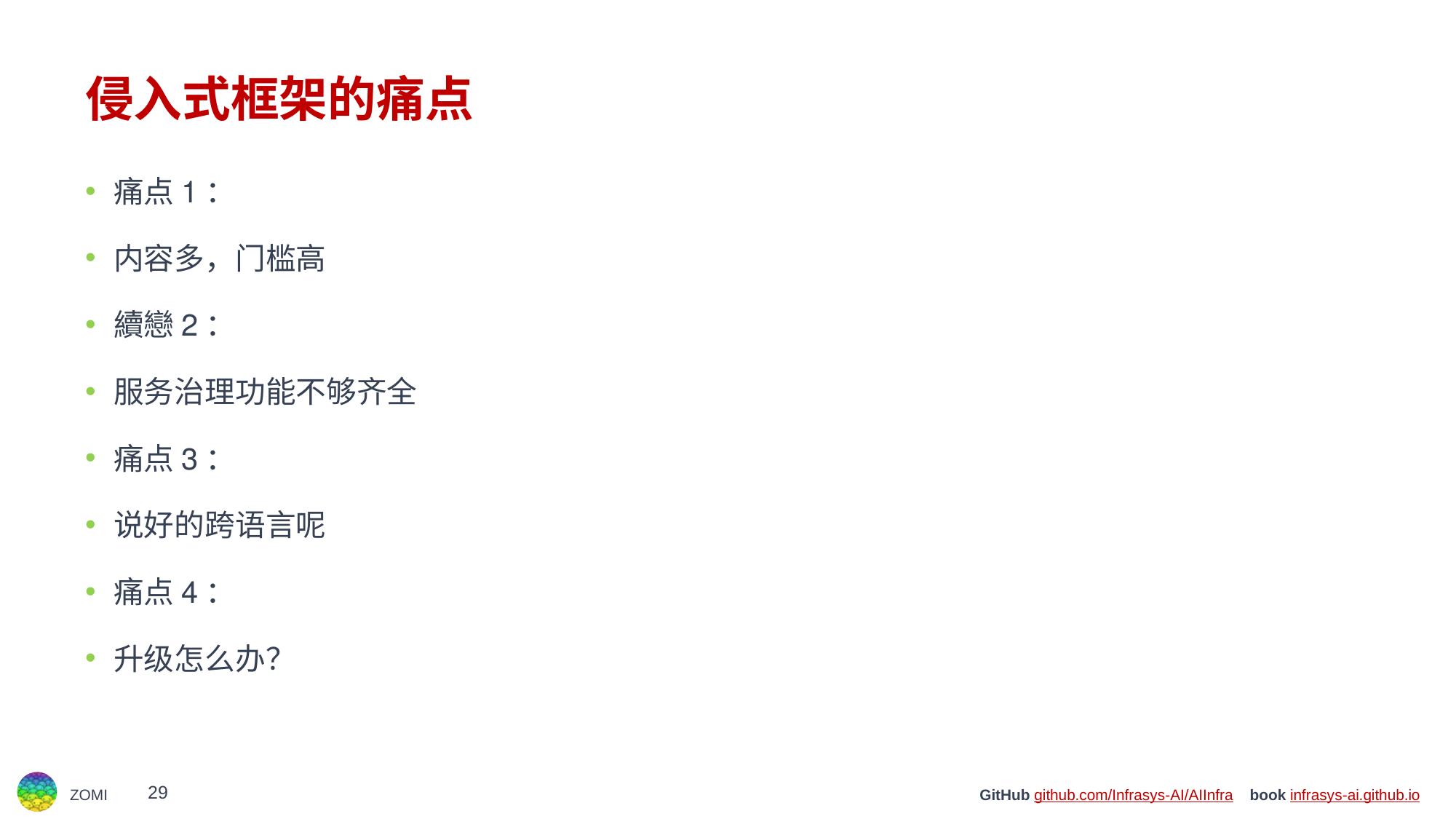

# 侵入式框架的痛点
痛点1：
内容多，门槛高
續戀2：
服务治理功能不够齐全
痛点3：
说好的跨语言呢
痛点4：
升级怎么办？